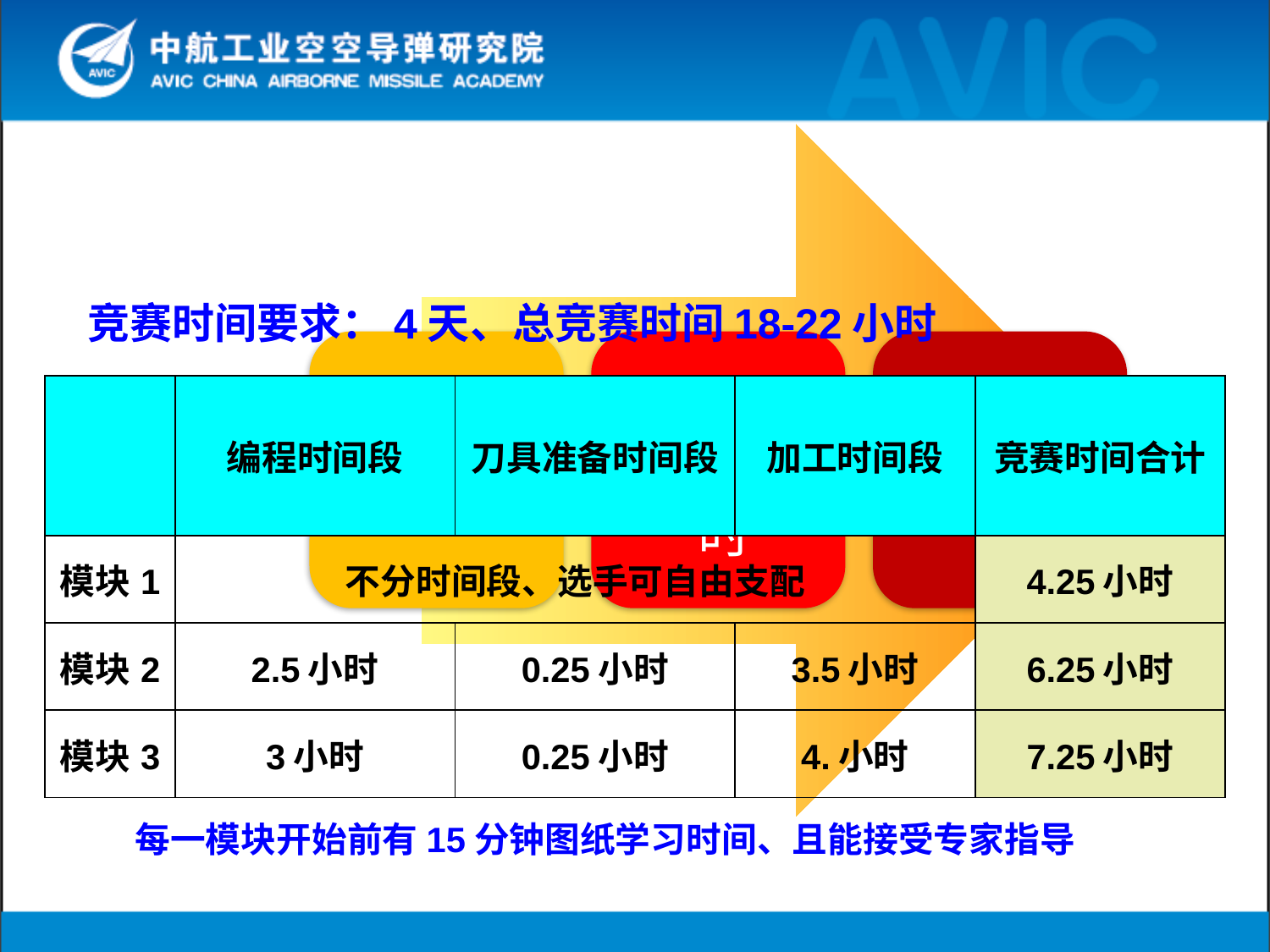

模块1
4小时
模块2
6.25小时
模块2
7.25小时
竞赛时间要求：4天、总竞赛时间18-22小时
|  | 编程时间段 | 刀具准备时间段 | 加工时间段 | 竞赛时间合计 |
| --- | --- | --- | --- | --- |
| 模块1 | 不分时间段、选手可自由支配 |  |  | 4.25小时 |
| 模块2 | 2.5小时 | 0.25小时 | 3.5小时 | 6.25小时 |
| 模块3 | 3小时 | 0.25小时 | 4.小时 | 7.25小时 |
每一模块开始前有15分钟图纸学习时间、且能接受专家指导